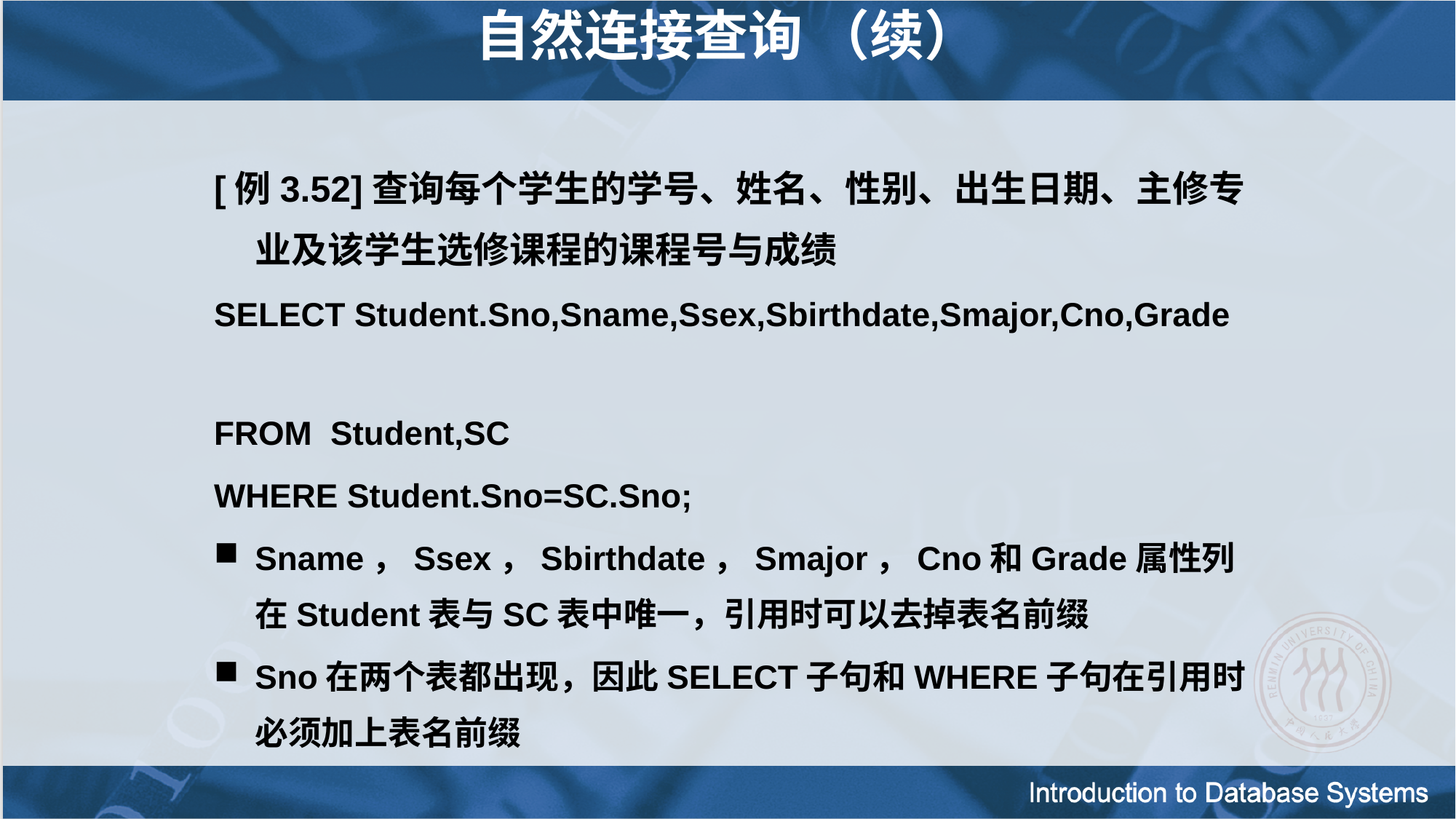

自然连接查询 （续）
[例3.52]查询每个学生的学号、姓名、性别、出生日期、主修专业及该学生选修课程的课程号与成绩
SELECT Student.Sno,Sname,Ssex,Sbirthdate,Smajor,Cno,Grade
FROM  Student,SC
WHERE Student.Sno=SC.Sno;
Sname，Ssex，Sbirthdate，Smajor，Cno和Grade属性列在Student表与SC表中唯一，引用时可以去掉表名前缀
Sno在两个表都出现，因此SELECT子句和WHERE子句在引用时必须加上表名前缀